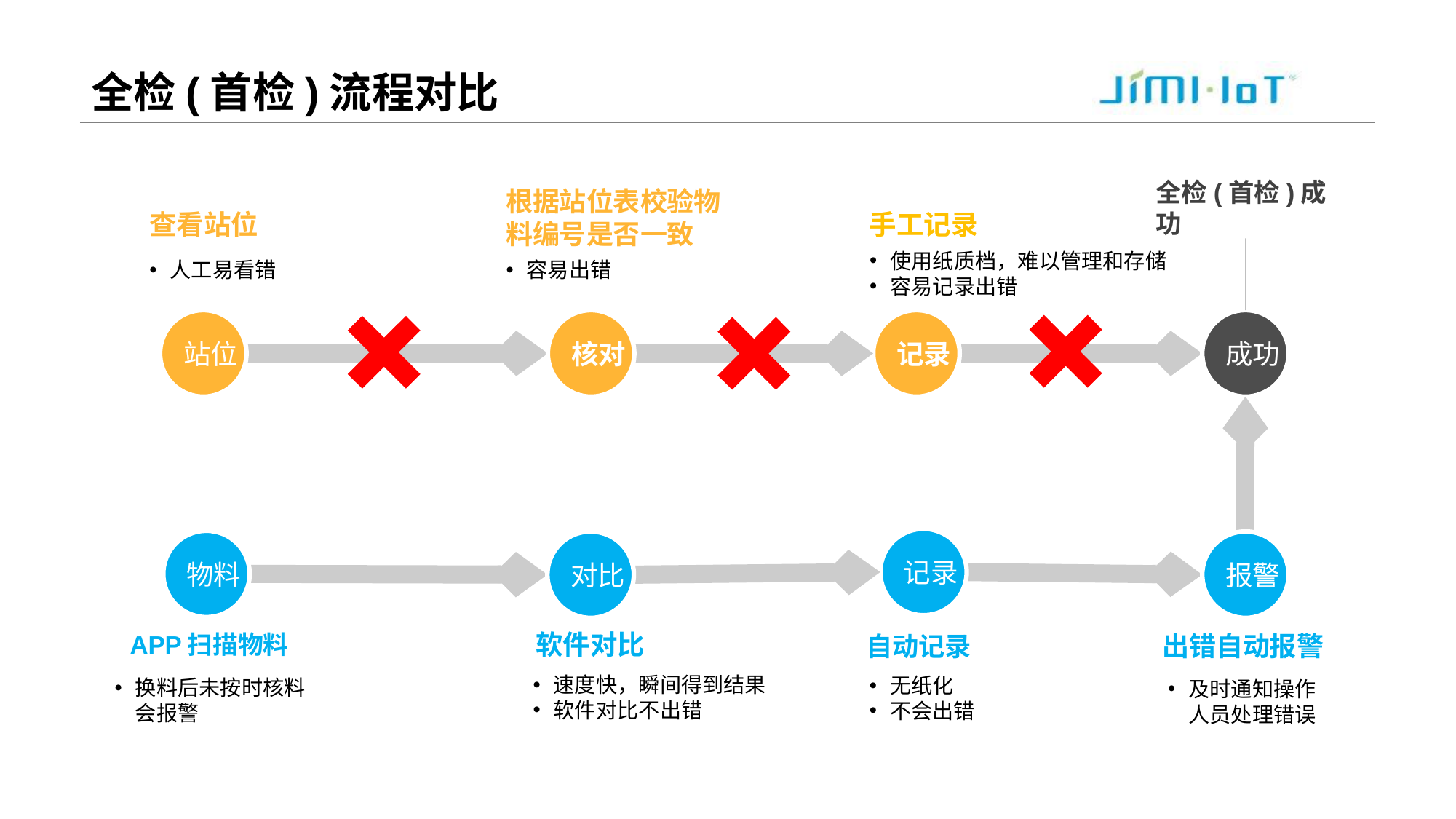

# 全检(首检)流程对比
根据站位表校验物料编号是否一致
查看站位
手工记录

核对
成功
使用纸质档，难以管理和存储
容易记录出错

站位
记录
对比
报警
软件对比
出错自动报警
自动记录
全检(首检)成功

换料后未按时核料会报警
及时通知操作人员处理错误
人工易看错
容易出错
记录

物料
速度快，瞬间得到结果
软件对比不出错
无纸化
不会出错
APP扫描物料